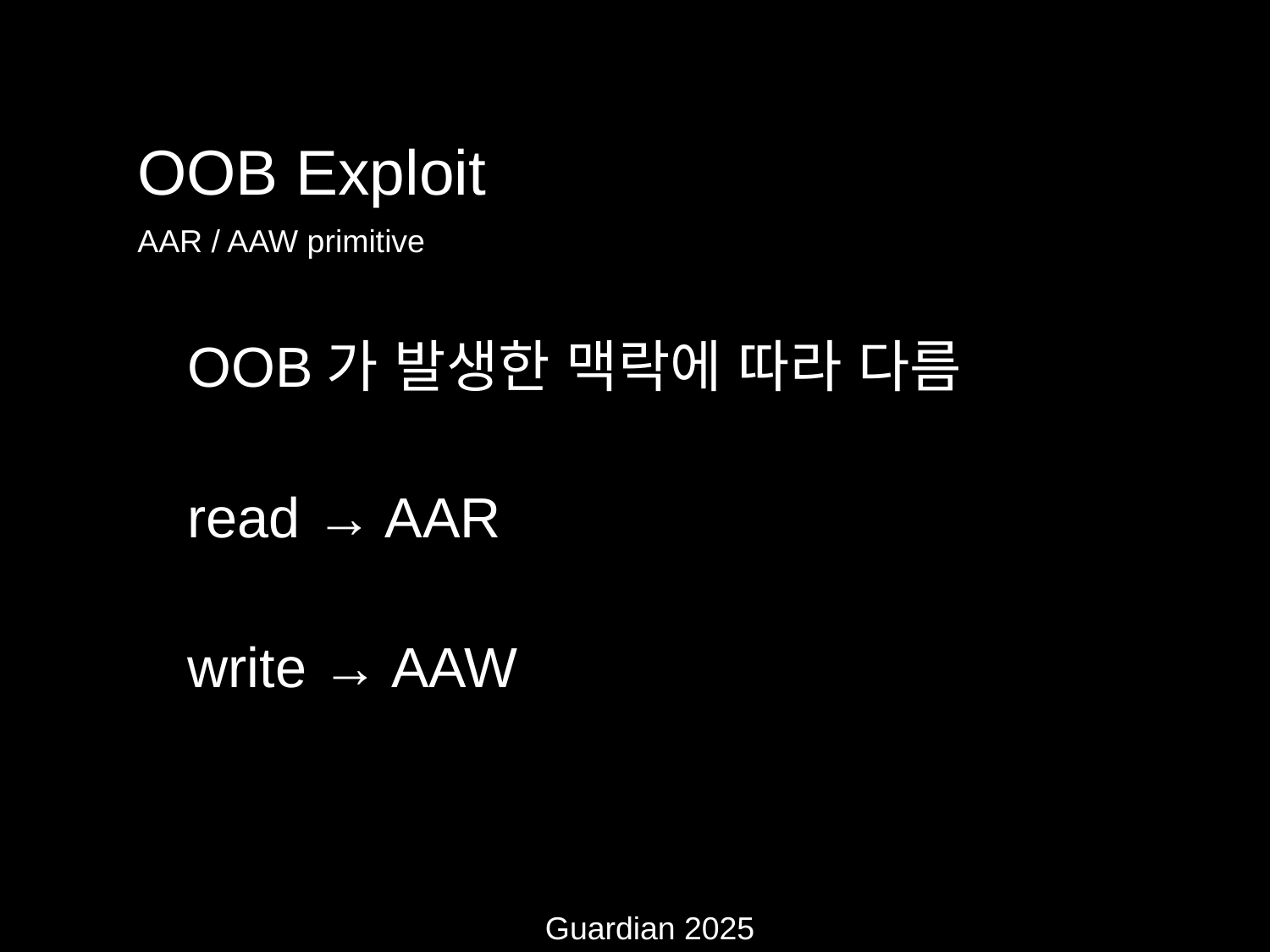

OOB Exploit
AAR / AAW primitive
OOB가 발생한 맥락에 따라 다름
read → AAR
write → AAW